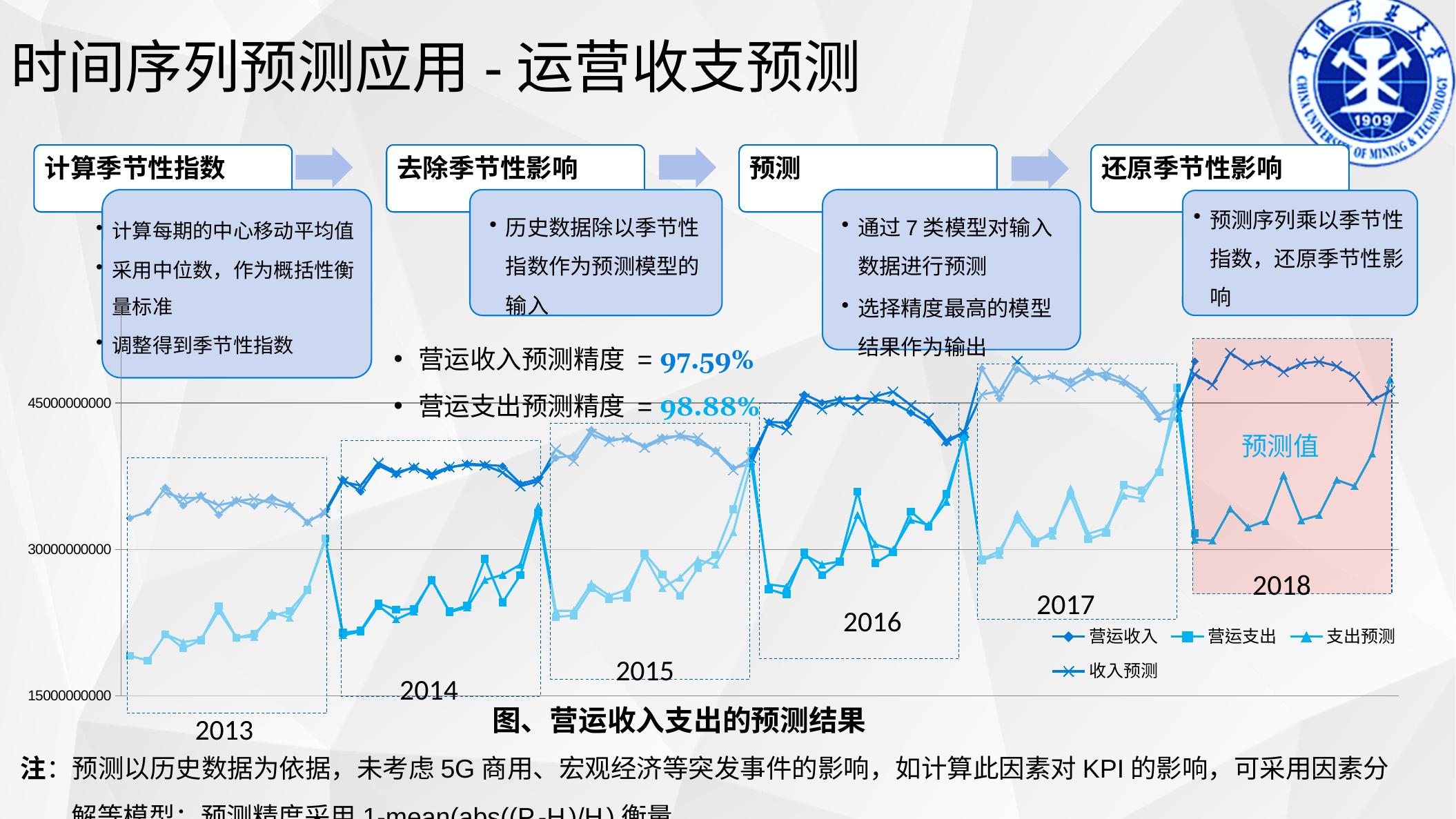

时间序列预测应用-运营收支预测

计算季节性指数

去除季节性影响

预测

还原季节性影响

预测序列乘以季节性指数，还原季节性影响
通过7类模型对输入数据进行预测
选择精度最高的模型结果作为输出
历史数据除以季节性指数作为预测模型的输入

计算每期的中心移动平均值
采用中位数，作为概括性衡量标准
调整得到季节性指数

### Chart

| Category | 营运收入 | 营运支出 |  |  |
|---|---|---|---|---|
| 39448 | 33223036714.03 | 19090080841.1168 | None | None |
| 39479 | 33828933576.83 | 18610967674.3344 | None | None |
| 39508 | 36356129279.43 | 21300331370.2622 | 21305878597.819115 | 35784712463.96645 |
| 39539 | 34507896173.82 | 19854532949.374805 | 20511994630.313896 | 35246823353.143234 |
| 39569 | 35557285148.6 | 20689268920.914825 | 20748816316.558266 | 35295971798.2027 |
| 39600 | 33552490133.08001 | 24166281978.7037 | 23690033401.195015 | 34522813320.77254 |
| 39630 | 35039087213.060005 | 20937014767.96 | 20986960010.589504 | 34911500268.42569 |
| 39661 | 34472876423.39001 | 21332512899.97 | 21048065021.21642 | 35201775357.86778 |
| 39692 | 35323595482.28 | 23173251317.6298 | 23547384935.04494 | 34734616741.984886 |
| 39722 | 34530279868.560005 | 23690822048.824 | 22987808423.126804 | 34305660245.5642 |
| 39753 | 32764524424.09 | 25836938863.980045 | 25814499374.013596 | 32838346652.42287 |
| 39783 | 33883526956.45 | 31089183880.95493 | 30800372797.76551 | 33720875612.454845 |
| 39814 | 37156993388.88001 | 21451803873.630196 | 21194879946.7559 | 36913882813.5698 |
| 39845 | 35942675717.69 | 21678334731.242 | 21572213705.51911 | 36530507714.10716 |
| 39873 | 38595009813.94 | 24465304757.5462 | 24222058921.195503 | 38863142216.992355 |
| 39904 | 37703967689.12 | 23807737988.1862 | 22821886404.6968 | 37892687971.00045 |
| 39934 | 38449529635.1 | 23910410082.6462 | 23650958643.885345 | 38368570851.616394 |
| 39965 | 37493668324.5 | 26829094933.853096 | 26926602667.696934 | 37768596973.5287 |
| 39995 | 38378773123.15 | 23643461866.57581 | 23572370957.440025 | 38443239637.57105 |
| 40026 | 38772474907.82 | 24240378205.48596 | 24030660558.574524 | 38635036558.58727 |
| 40057 | 38668119111.07 | 29014285261.45584 | 26853254426.773266 | 38614291272.88558 |
| 40087 | 38535728269.36 | 24578500079.23581 | 27396452845.360546 | 37887320440.774254 |
| 40118 | 36728371468.64 | 27384302606.82581 | 28452276730.13349 | 36471444002.76706 |
| 40148 | 37185428311.43 | 33722764206.48596 | 34420147545.6412 | 36958134317.322266 |
| 40179 | 39378911557.39001 | 23066272087.9433 | 23698140895.853336 | 40253095875.72485 |
| 40210 | 39627732234.81001 | 23237265429.2896 | 23713681842.816406 | 39066295693.89969 |
| 40238 | 42253548553.31001 | 26062533929.059 | 26523292932.40133 | 41814317135.32861 |
| 40269 | 41261493018.72 | 24886090810.0673 | 25252741896.848934 | 41050241687.57213 |
| 40299 | 41356929128.33 | 25075619809.6473 | 25841150458.457504 | 41443706096.752464 |
| 40330 | 40570517242.55 | 29551565065.46621 | 29325625586.792477 | 40444449825.97714 |
| 40360 | 41476899220.68 | 27426743992.1842 | 26046359655.90999 | 41244836090.231705 |
| 40391 | 41634352917.68 | 25254879070.2242 | 27124044553.326595 | 41678638041.516266 |
| 40422 | 40929204844.24 | 28096794252.2342 | 28942797587.365158 | 41439742638.49675 |
| 40452 | 40129260741.7 | 29413244454.6842 | 28410889186.232483 | 39993732365.714195 |
| 40483 | 38350973687.37 | 34124660303.7435 | 31764423037.159916 | 38135030034.85538 |
| 40513 | 38717330137.3012 | 40090653460.88831 | 38839215089.38535 | 39426524669.57914 |
| 40544 | 43048798385.795654 | 25903240373.3158 | 26401115719.70682 | 42977589939.60784 |
| 40575 | 42984497799.6533 | 25363528485.343597 | 26174495277.25284 | 42248695391.04469 |
| 40603 | 45885580149.622955 | 29703112589.067905 | 29424826585.02692 | 45414599518.33693 |
| 40634 | 45046919528.806 | 27339374220.3378 | 28450409218.392666 | 44383819509.44594 |
| 40664 | 45387104109.593994 | 28734222321.8656 | 28764710357.659397 | 45143133499.43958 |
| 40695 | 45522569337.374 | 35926677647.4058 | 33512323713.162785 | 44259621343.95578 |
| 40725 | 45384030427.6456 | 28592032151.9167 | 30520675158.121788 | 45676774301.23876 |
| 40756 | 45035183734.5766 | 29689378265.8369 | 29941181717.20422 | 46160492427.90205 |
| 40787 | 44018549073.823395 | 33873095382.2579 | 32998023010.722168 | 44754762199.69405 |
| 40817 | 42999241306.1809 | 32325782281.762405 | 32505906333.95675 | 43456169857.85278 |
| 40848 | 40941410204.834 | 35661205189.124794 | 34903686703.1936 | 41184373790.232254 |
| 40878 | 41983682457.065994 | 41520479302.592255 | 41806822622.80623 | 41977840429.567184 |
| 40909 | 48534511447.35031 | 28960851112.4787 | 28884295634.740604 | 45855913117.91218 |
| 40940 | 45458355712.3153 | 29852724023.656097 | 29433944263.394775 | 46207976904.282326 |
| 40969 | 48444143427.7515 | 33034929812.353096 | 33649040460.74616 | 49278547149.596054 |
| 41000 | 47495557875.88931 | 30637508259.254005 | 31007085243.677216 | 47426684882.98684 |
| 41030 | 47787823822.8606 | 31882221918.187305 | 31415558870.741 | 47876268126.422035 |
| 41061 | 47267143701.60635 | 35515244549.8533 | 36253458948.97257 | 46677842182.48 |
| 41091 | 48255430370.2492 | 31025360184.343 | 31603937448.54732 | 47801480518.01901 |
| 41122 | 47601626315.6073 | 31678269514.209705 | 32153040283.88543 | 48121609110.32656 |
| 41153 | 47064169498.495155 | 36586455339.48181 | 35535950949.94464 | 47364657985.05798 |
| 41183 | 45696252677.6716 | 36030317174.3564 | 35192791858.3994 | 46117992904.94718 |
| 41214 | 43338569473.032295 | 37904406534.2893 | 38347082302.45406 | 43776345977.57096 |
| 41244 | 43403994505.8131 | 46546060365.4639 | 44825611777.48668 | 44641804615.37351 |
| 41275 | 49275021434.0696 | 31632519685.1755 | 30978893536.54454 | 47968739344.96264 |
| 41306 | None | None | 30888244140.663116 | 46852068686.325066 |
| 41334 | None | None | 34161631437.897537 | 50117266506.48828 |
| 41365 | None | None | 32252912214.790104 | 48908744741.772964 |
| 41395 | None | None | 32917661552.033066 | 49325132936.37131 |
| 41426 | None | None | 37578747296.966255 | 48176244533.67087 |
| 41456 | None | None | 32977401265.346157 | 49025508392.36187 |
| 41487 | None | None | 33504353287.756607 | 49247519952.95904 |
| 41518 | None | None | 37114235804.93958 | 48770247196.146965 |
| 41548 | None | None | 36463056153.204094 | 47682182352.274254 |
| 41579 | None | None | 39799354633.19125 | 45248224232.42105 |
| 41609 | None | None | 47414325108.83017 | 46237667162.47007 |
营运收入预测精度 = 97.59%
营运支出预测精度 = 98.88%

预测值

2018
2017
2016
2015
2014
图、营运收入支出的预测结果
2013
注：预测以历史数据为依据，未考虑5G商用、宏观经济等突发事件的影响，如计算此因素对KPI的影响，可采用因素分解等模型；预测精度采用1-mean(abs((Pi-Hi)/Hi)衡量。